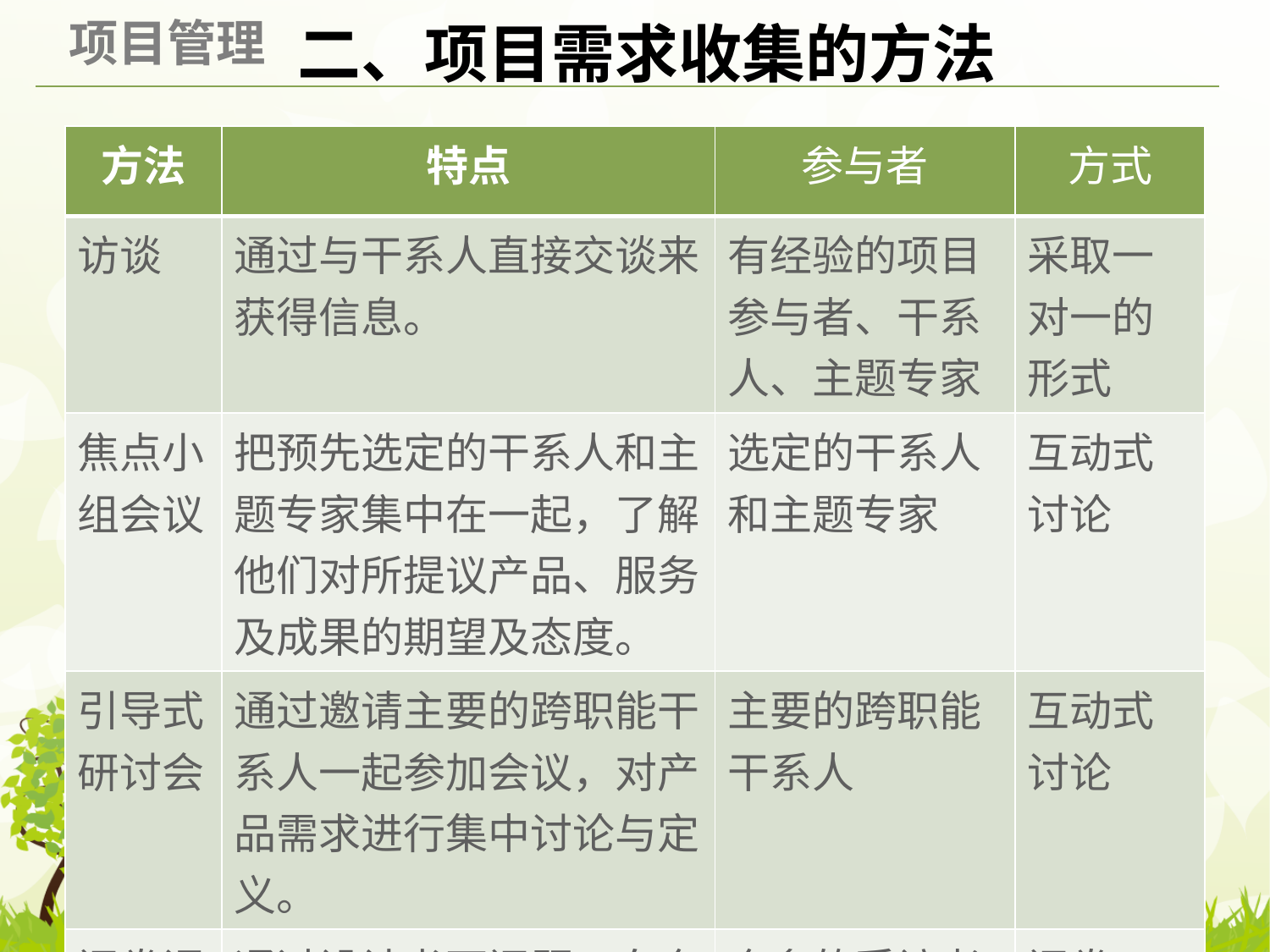

二、项目需求收集的方法
#
| 方法 | 特点 | 参与者 | 方式 |
| --- | --- | --- | --- |
| 访谈 | 通过与干系人直接交谈来获得信息。 | 有经验的项目参与者、干系人、主题专家 | 采取一对一的形式 |
| 焦点小组会议 | 把预先选定的干系人和主题专家集中在一起，了解他们对所提议产品、服务及成果的期望及态度。 | 选定的干系人和主题专家 | 互动式讨论 |
| 引导式研讨会 | 通过邀请主要的跨职能干系人一起参加会议，对产品需求进行集中讨论与定义。 | 主要的跨职能干系人 | 互动式讨论 |
| 问卷调查 | 通过设计书面问题，向众多的受访者快速收集信息。 | 众多的受访者 | 问卷 |